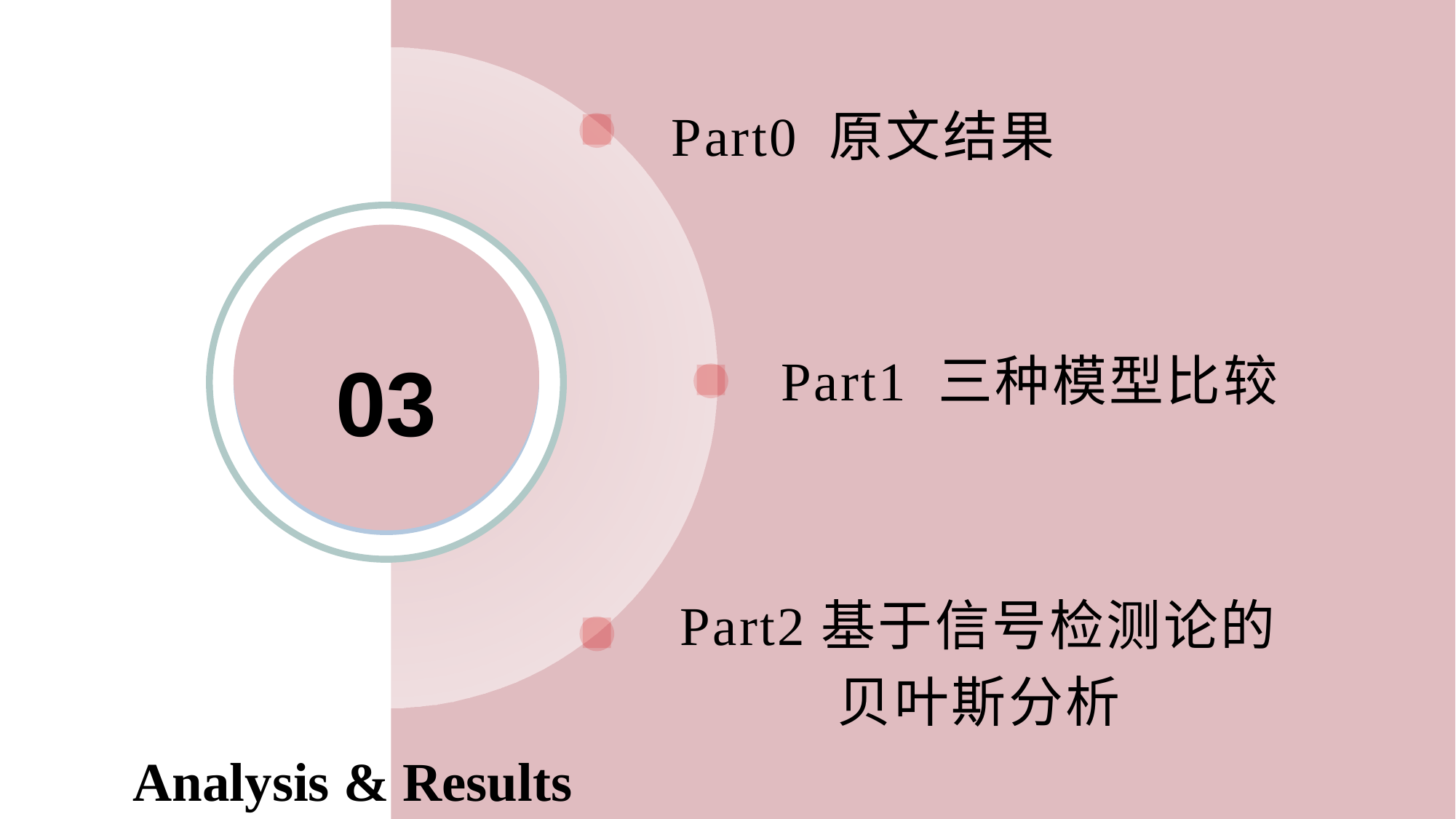

03
03
Part0 原文结果

Part1 三种模型比较

Part2基于信号检测论的贝叶斯分析

Analysis & Results